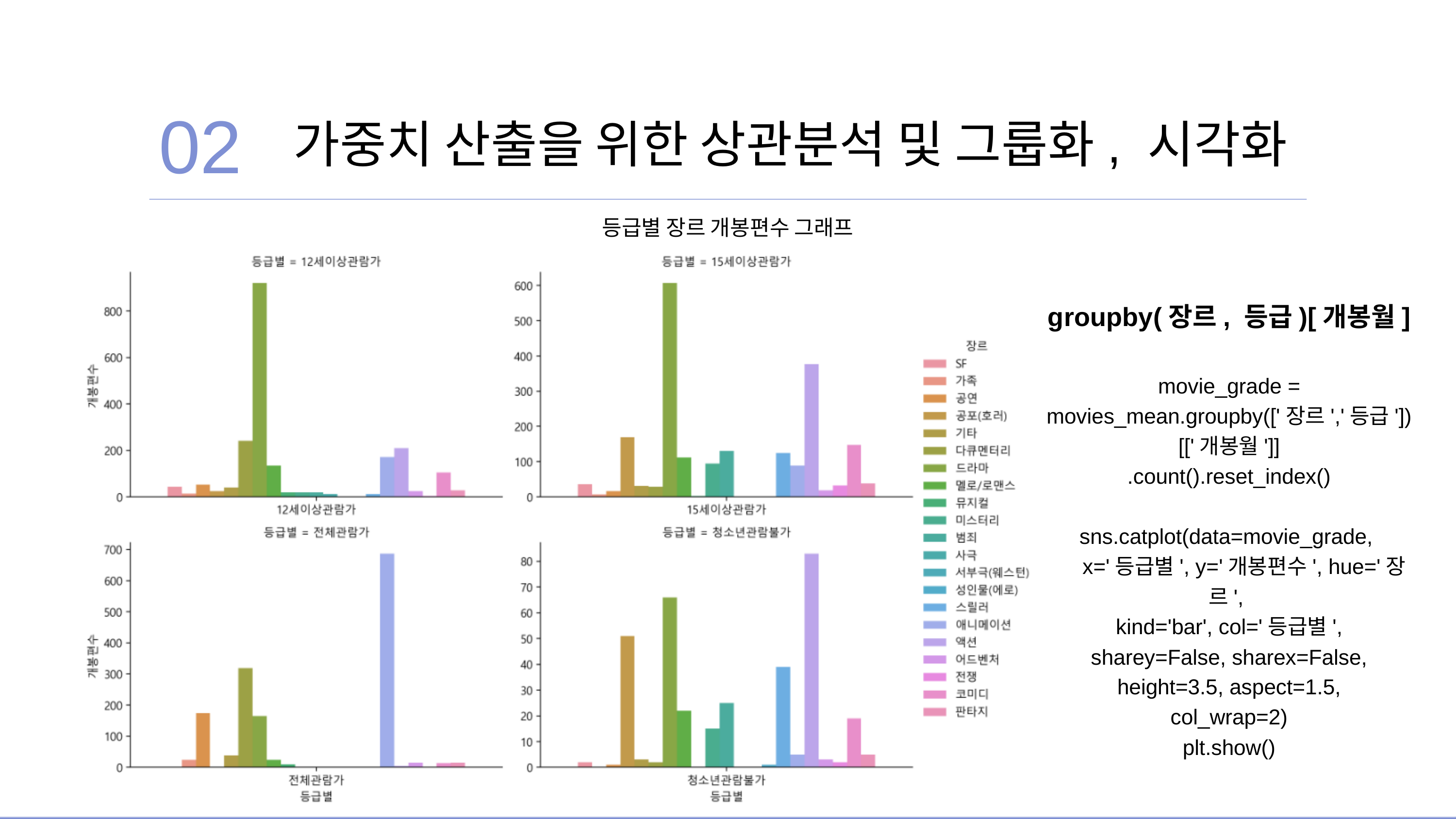

02
 가중치 산출을 위한 상관분석 및 그룹화, 시각화

등급별 장르 개봉편수 그래프

groupby(장르, 등급)[개봉월]

movie_grade = movies_mean.groupby(['장르','등급'])[['개봉월']]
.count().reset_index()

sns.catplot(data=movie_grade,
     x='등급별', y='개봉편수', hue='장르',
kind='bar', col='등급별',
sharey=False, sharex=False,
height=3.5, aspect=1.5,
col_wrap=2)
plt.show()